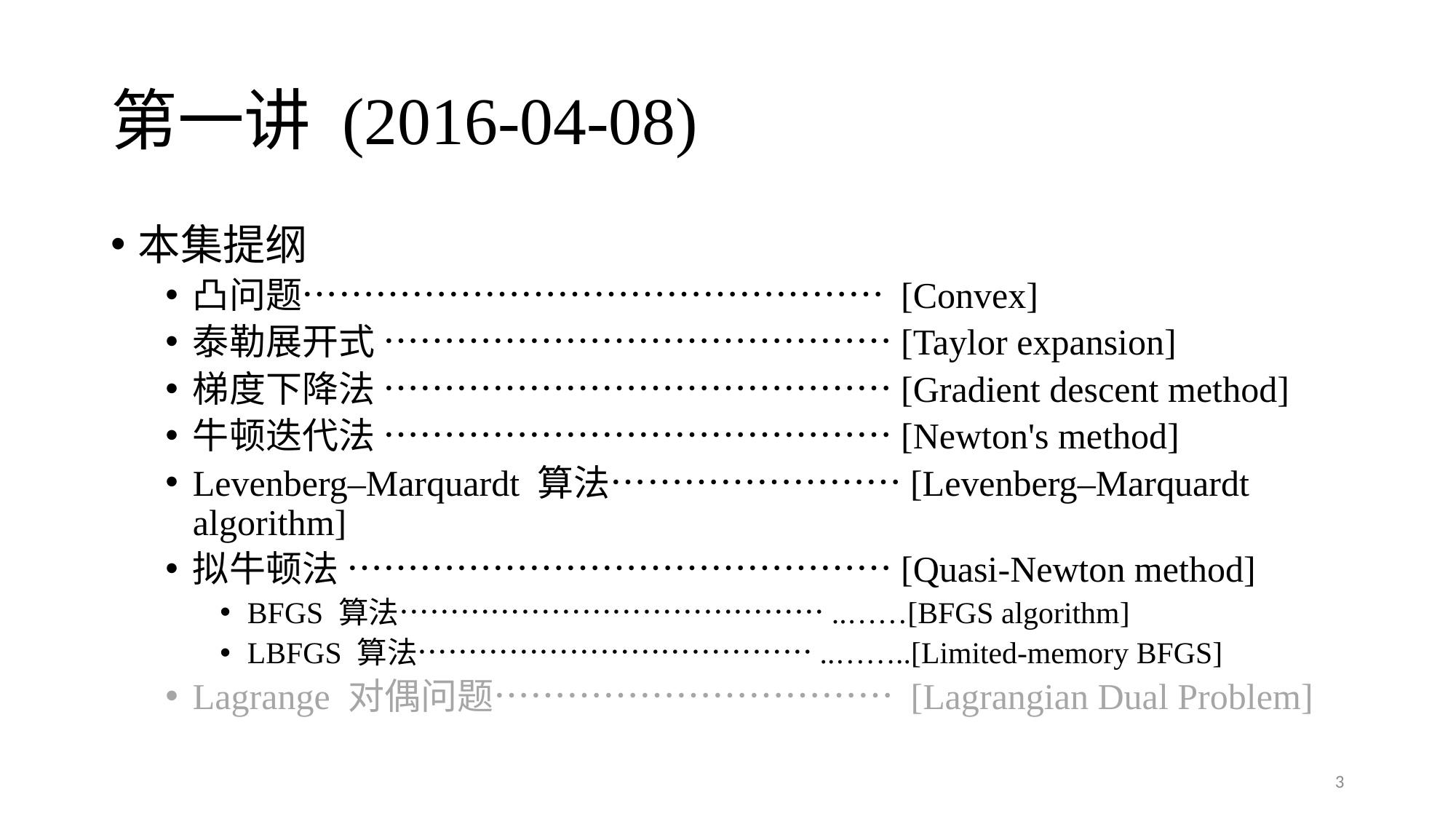

# 第一讲 (2016-04-08)
本集提纲
凸问题………………………………………… [Convex]
泰勒展开式 ……………………………………[Taylor expansion]
梯度下降法 ……………………………………[Gradient descent method]
牛顿迭代法 ……………………………………[Newton's method]
Levenberg–Marquardt 算法……………………[Levenberg–Marquardt algorithm]
拟牛顿法 ………………………………………[Quasi-Newton method]
BFGS 算法……………………………………..……[BFGS algorithm]
LBFGS 算法…………………………………..……..[Limited-memory BFGS]
Lagrange 对偶问题…………………………… [Lagrangian Dual Problem]

3